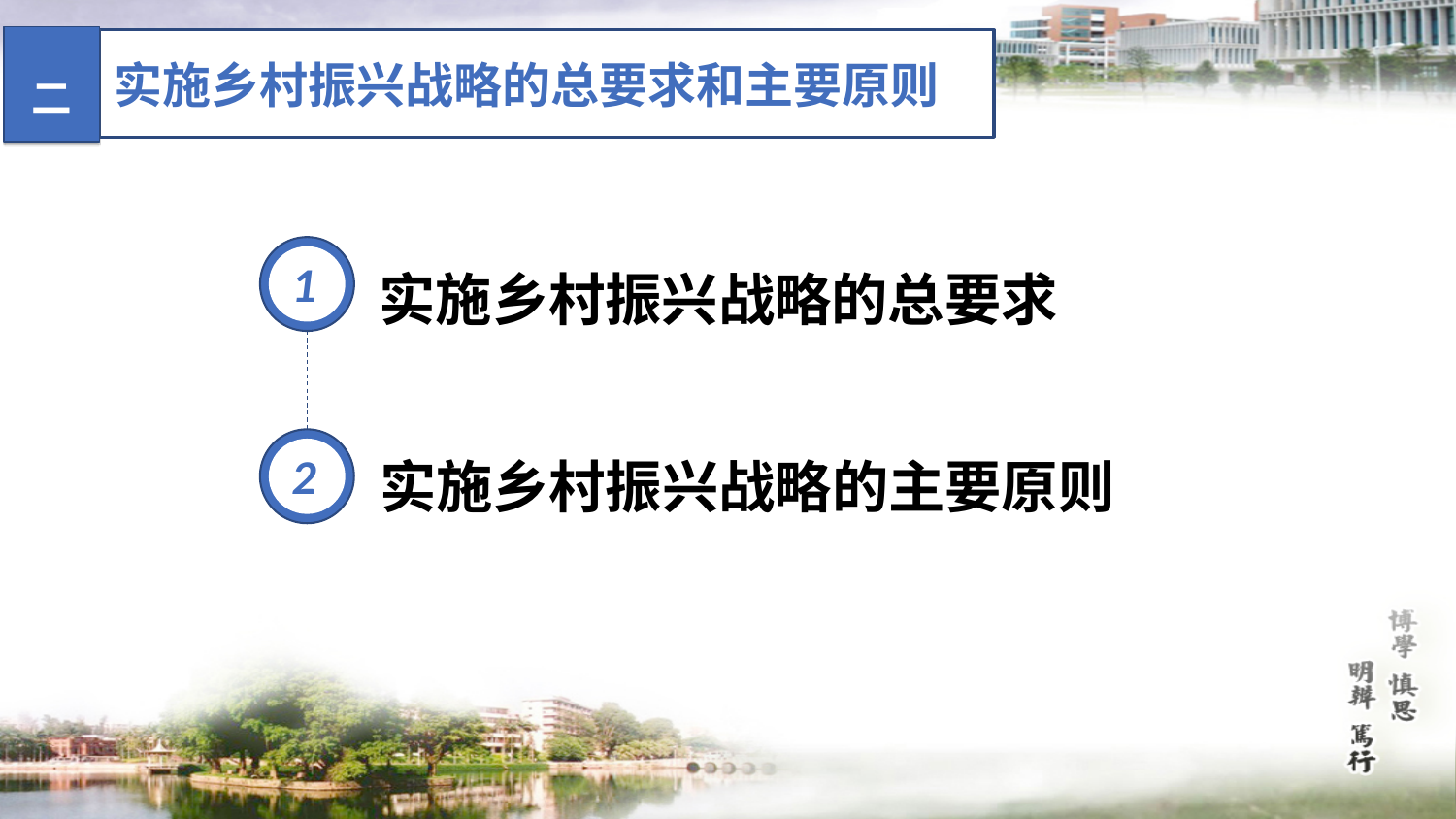

实施乡村振兴战略的总要求和主要原则
二

实施乡村振兴战略的总要求

1
实施乡村振兴战略的主要原则

2